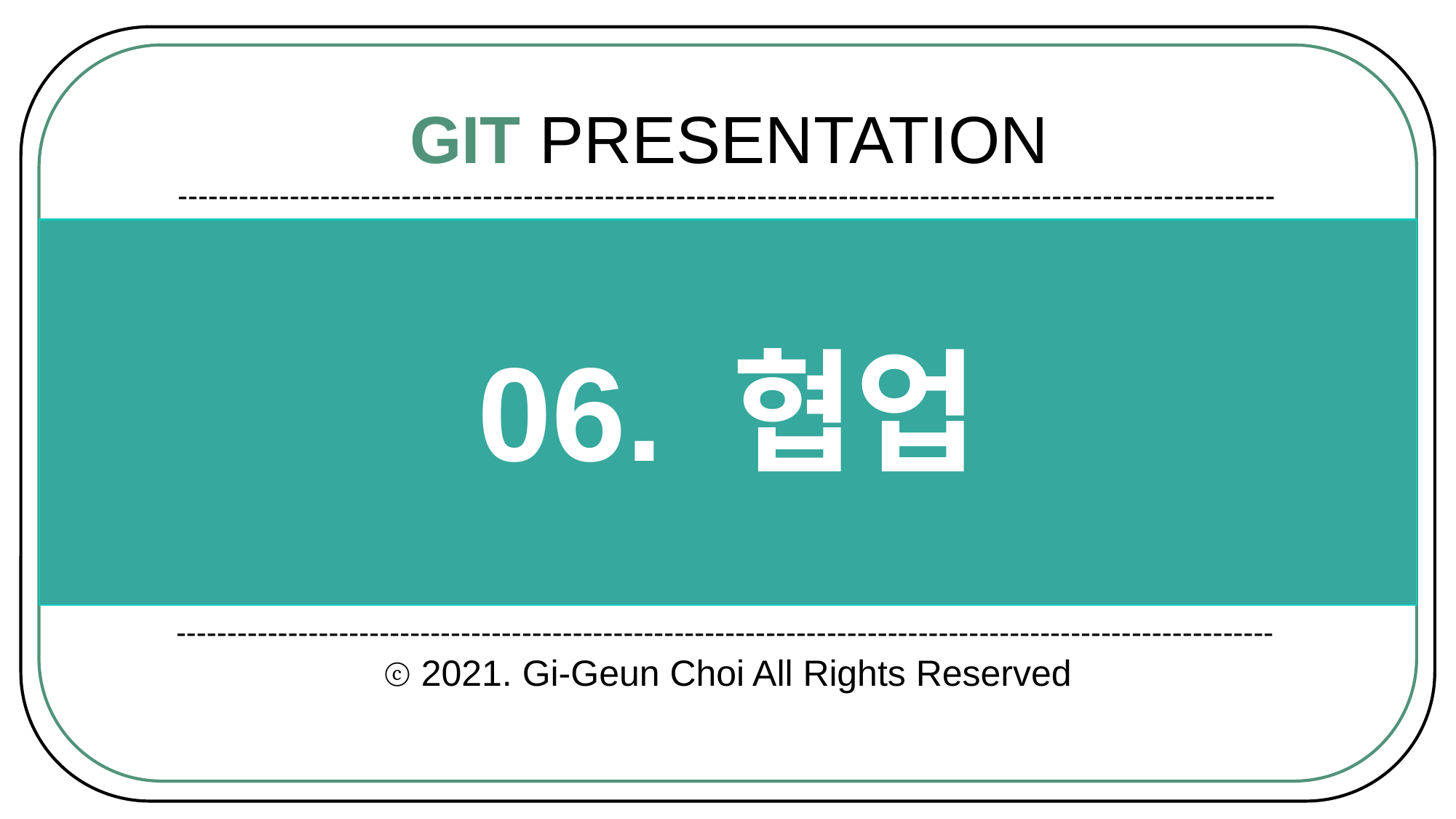

GIT PRESENTATION
------------------------------------------------------------------------------------------------------------

06. 협업
------------------------------------------------------------------------------------------------------------
ⓒ 2021. Gi-Geun Choi All Rights Reserved